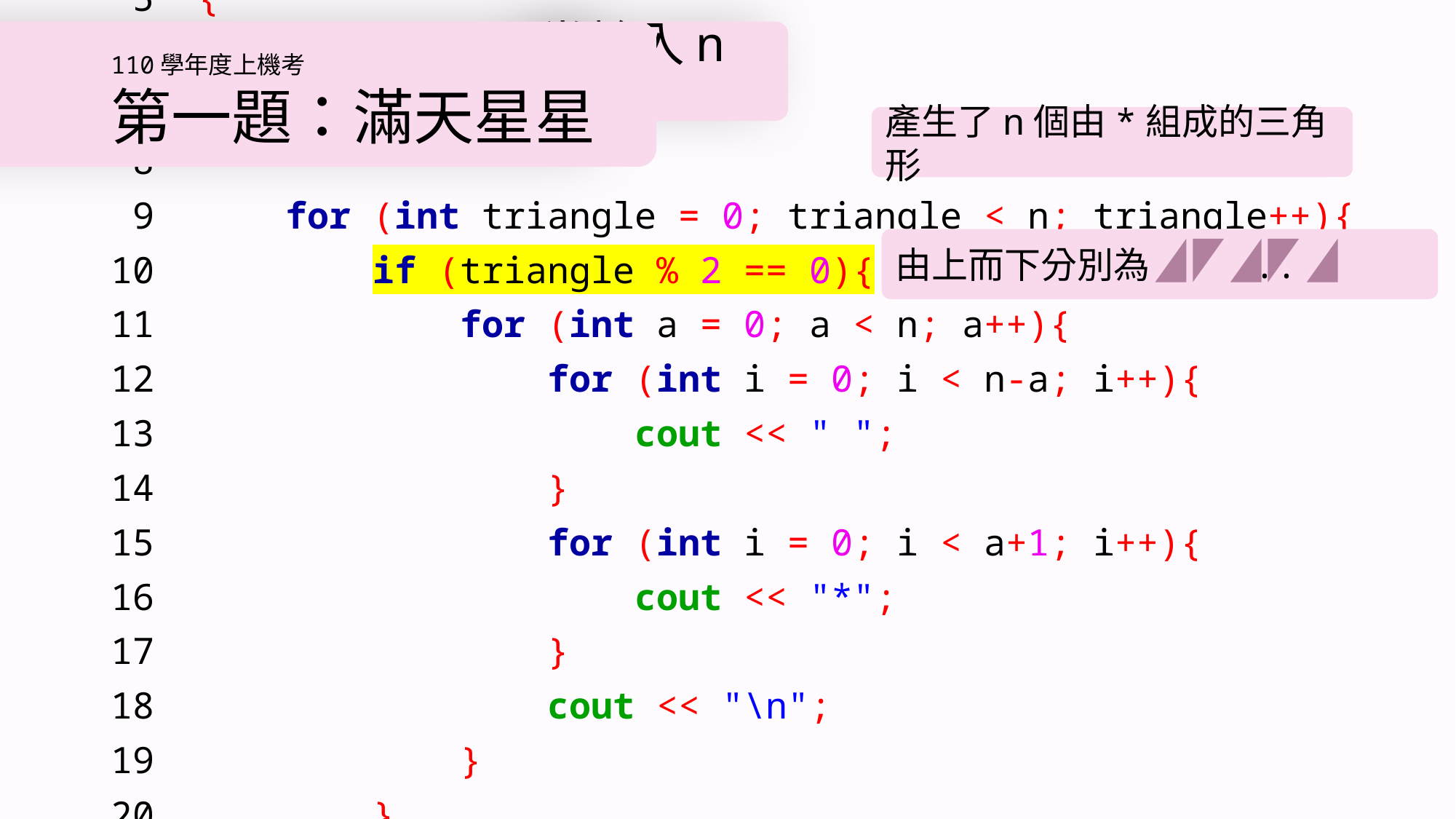

1  #include <iostream>
 2  using namespace std;
 3
 4  int main()
 5  {
 6      int n;
 7      cin >> n;
 8
 9      for (int triangle = 0; triangle < n; triangle++){
10          if (triangle % 2 == 0){
11              for (int a = 0; a < n; a++){
12                  for (int i = 0; i < n-a; i++){
13                      cout << " ";
14                  }
15                  for (int i = 0; i < a+1; i++){
16                      cout << "*";
17                  }
18                  cout << "\n";
19              }
20          }
21          else{
22              for (int a = 0; a < n; a++){
23                  for (int i = 0; i < n-a; i++){
24                      cout << "*";
25                  }
26                  cout << "\n";
27              }
28          }
29      }
30
31      return 0;
32  }

當輸入n時
# 110學年度上機考 第一題：滿天星星
產生了n個由*組成的三角形
由上而下分別為         ...